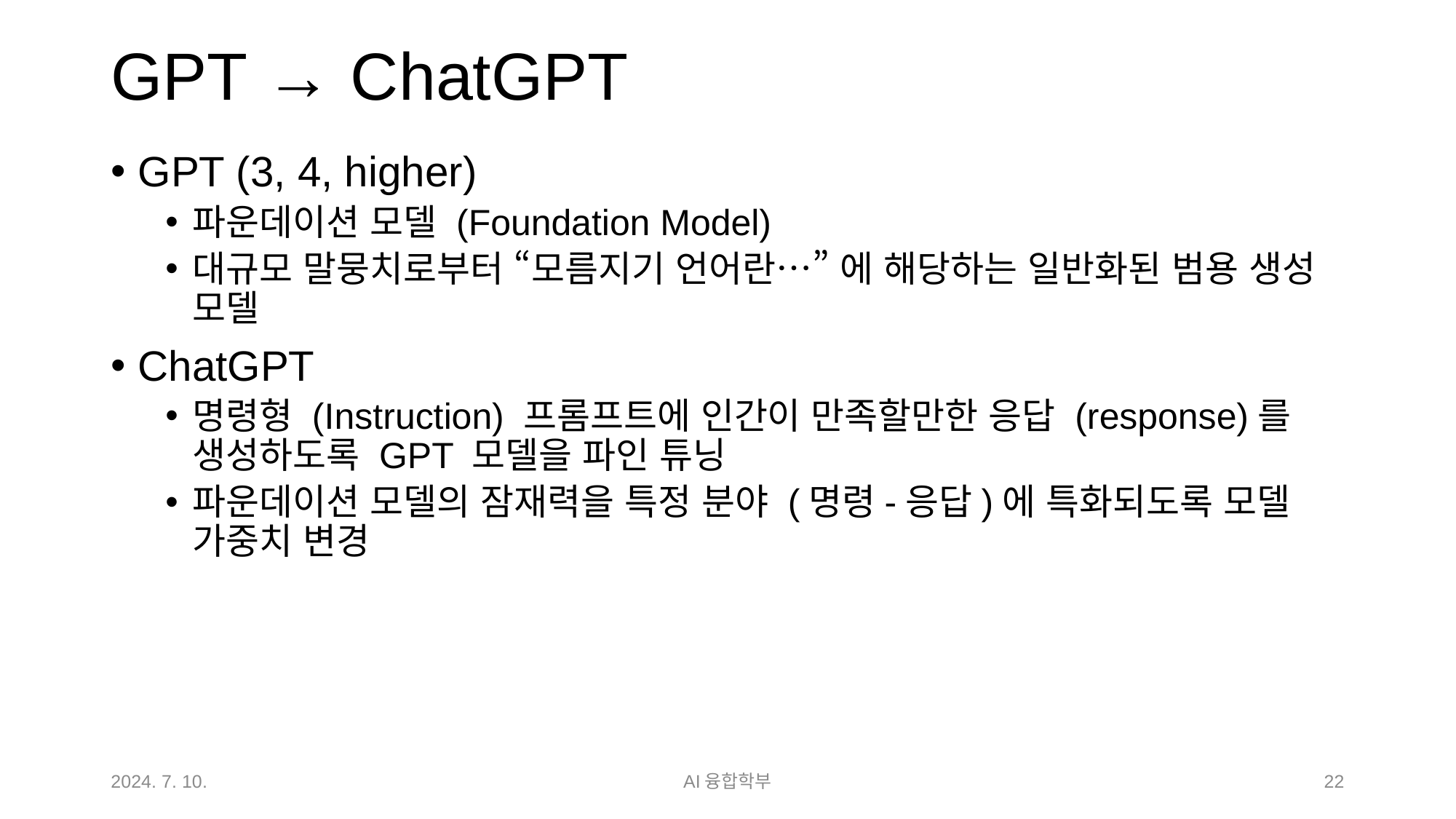

# GPT → ChatGPT
GPT (3, 4, higher)
파운데이션 모델 (Foundation Model)
대규모 말뭉치로부터 “모름지기 언어란…” 에 해당하는 일반화된 범용 생성 모델
ChatGPT
명령형 (Instruction) 프롬프트에 인간이 만족할만한 응답 (response)를 생성하도록 GPT 모델을 파인 튜닝
파운데이션 모델의 잠재력을 특정 분야 (명령-응답)에 특화되도록 모델 가중치 변경
2024. 7. 10.
AI융합학부
22